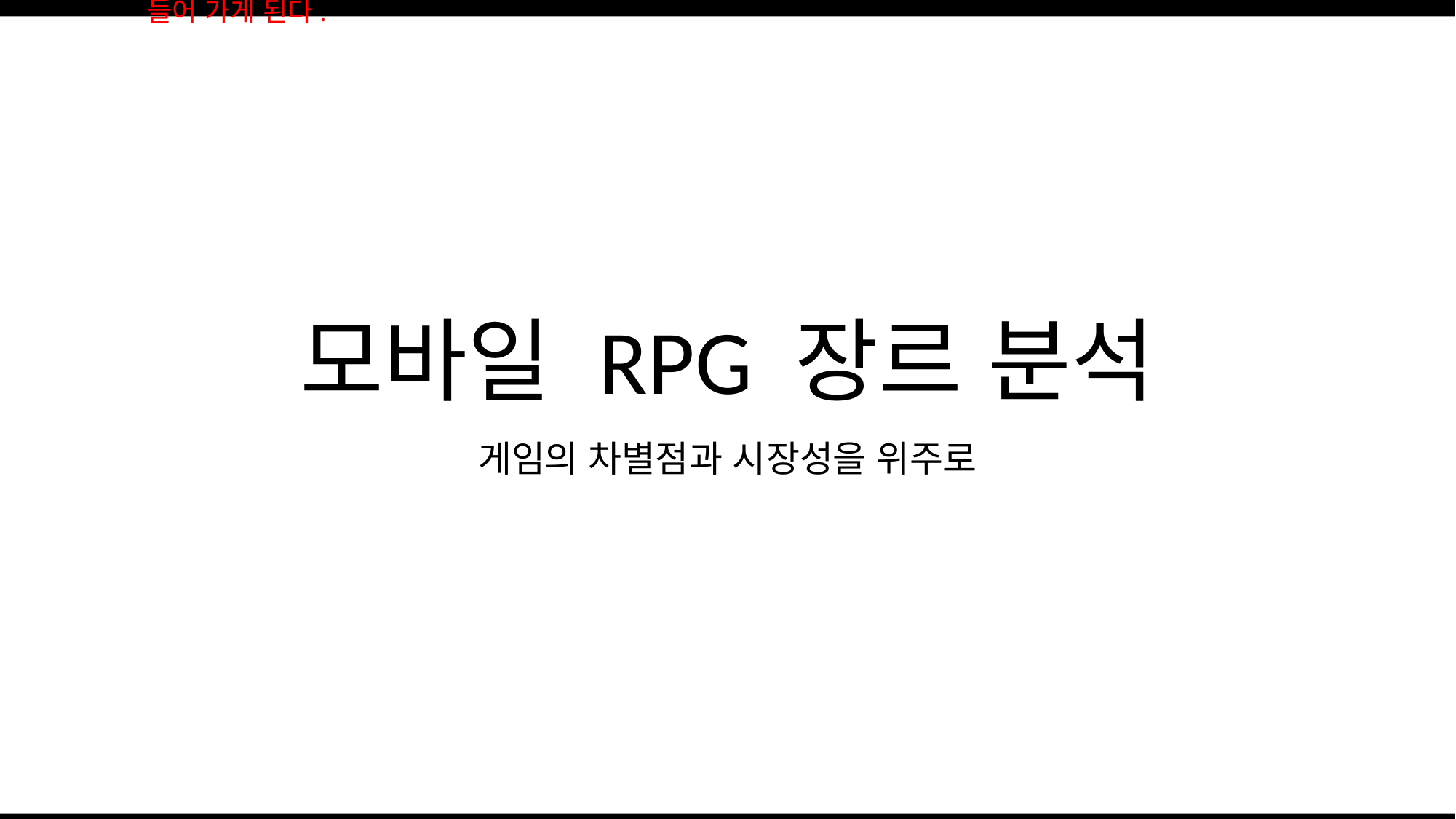

발표의 속도는 개선 되었지만 발음을 조금 더 명확하게 하고 목소리 톤을 조금 더 올릴 필요가 있다.
문서 작성 시간 반드시 기제할 것! 매번 그래 왔는데 중요한 문장이나 단어를 강조하지 않는다.
분석의도 목표, 목적이 없다. 이 부분이 없다 보니 지금 아이디어 제안서에 필요 없는 테이블 RPG같은 내용이 들어 가게 된다.
# 모바일 RPG 장르 분석
게임의 차별점과 시장성을 위주로